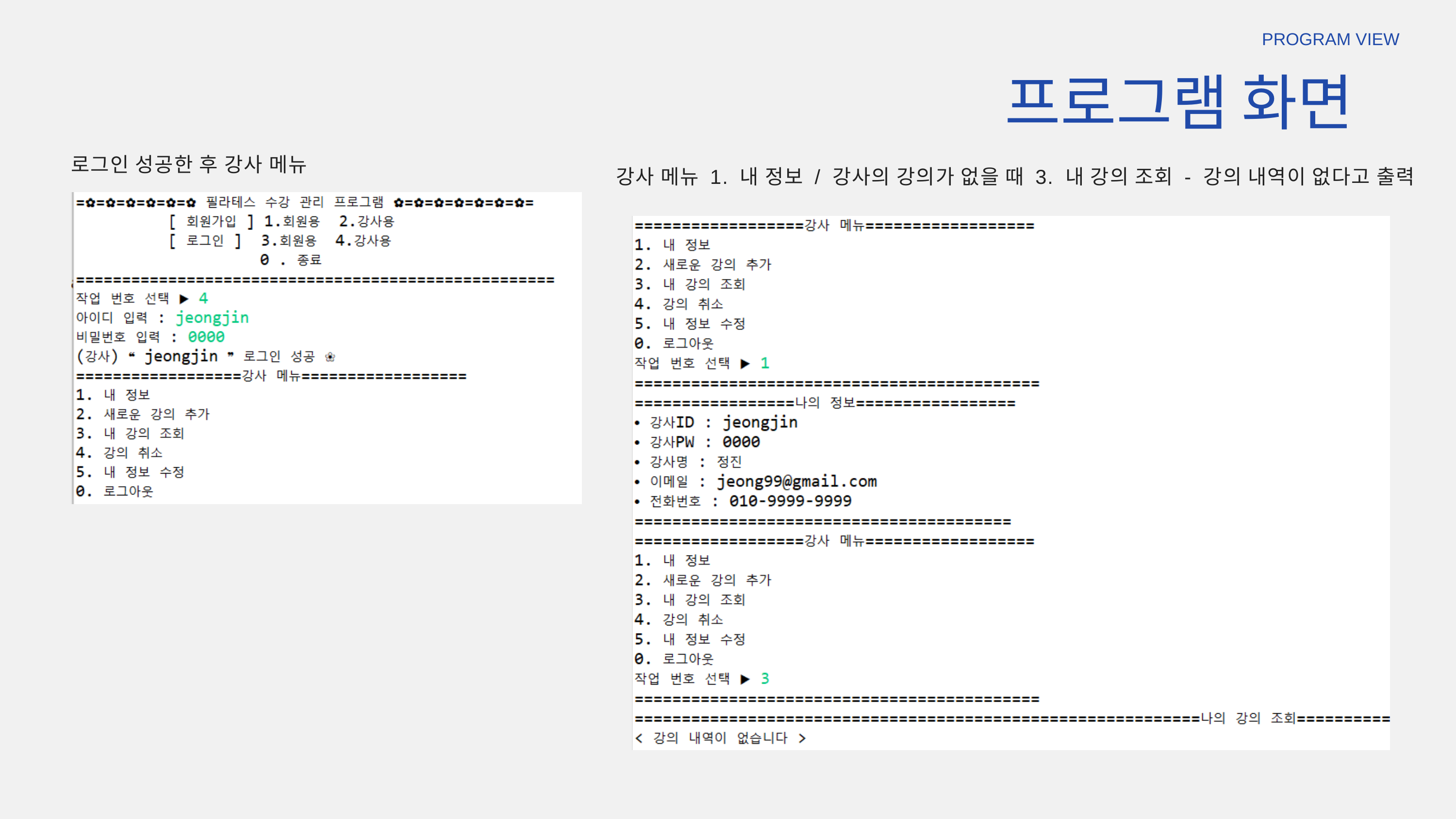

PROGRAM VIEW
프로그램 화면
로그인 성공한 후 강사 메뉴
강사 메뉴 1. 내 정보 / 강사의 강의가 없을 때 3. 내 강의 조회 - 강의 내역이 없다고 출력